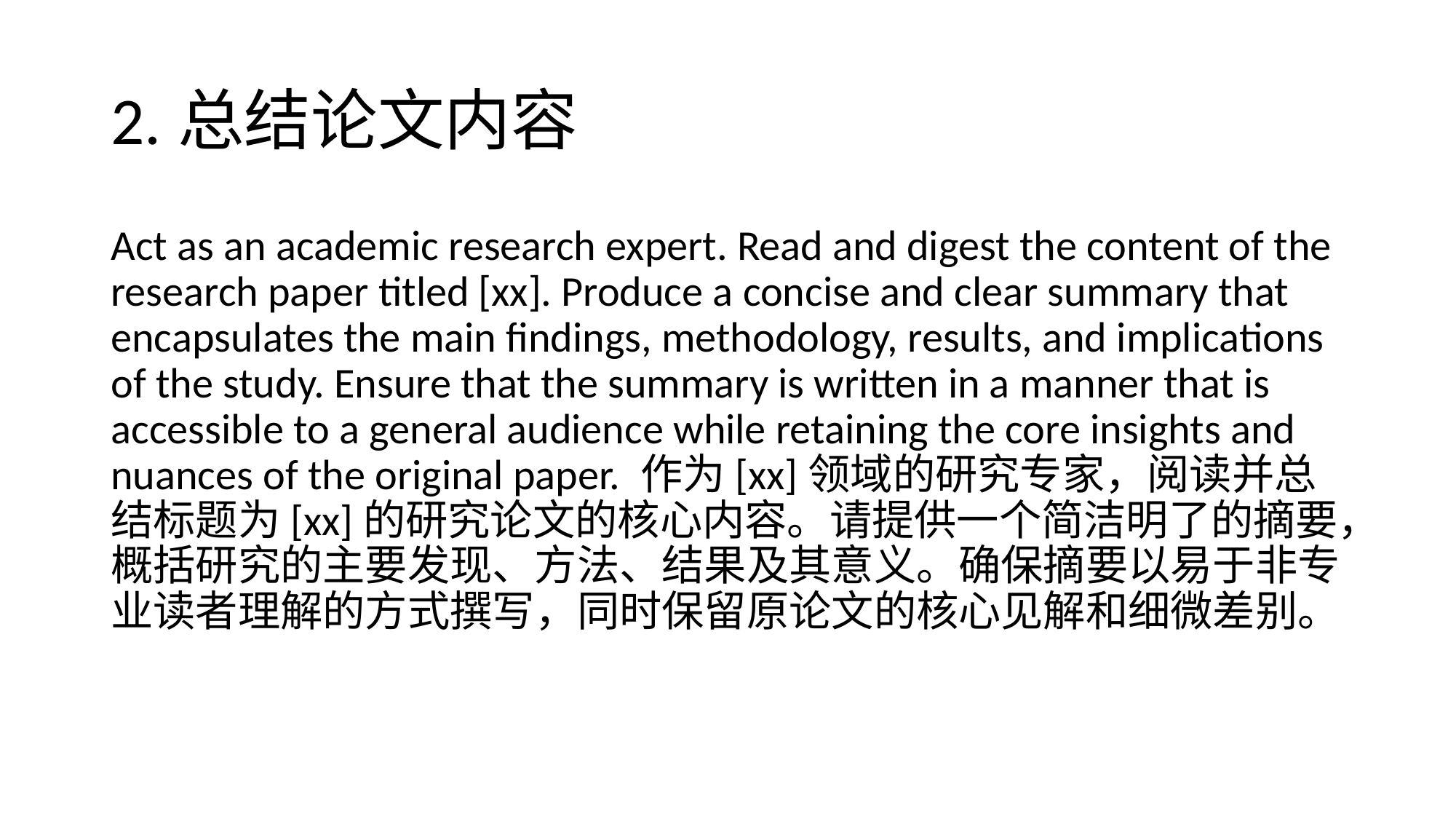

# 2.总结论文内容
Act as an academic research expert. Read and digest the content of the research paper titled [xx]. Produce a concise and clear summary that encapsulates the main findings, methodology, results, and implications of the study. Ensure that the summary is written in a manner that is accessible to a general audience while retaining the core insights and nuances of the original paper. 作为[xx]领域的研究专家，阅读并总结标题为[xx]的研究论文的核心内容。请提供一个简洁明了的摘要，概括研究的主要发现、方法、结果及其意义。确保摘要以易于非专业读者理解的方式撰写，同时保留原论文的核心见解和细微差别。